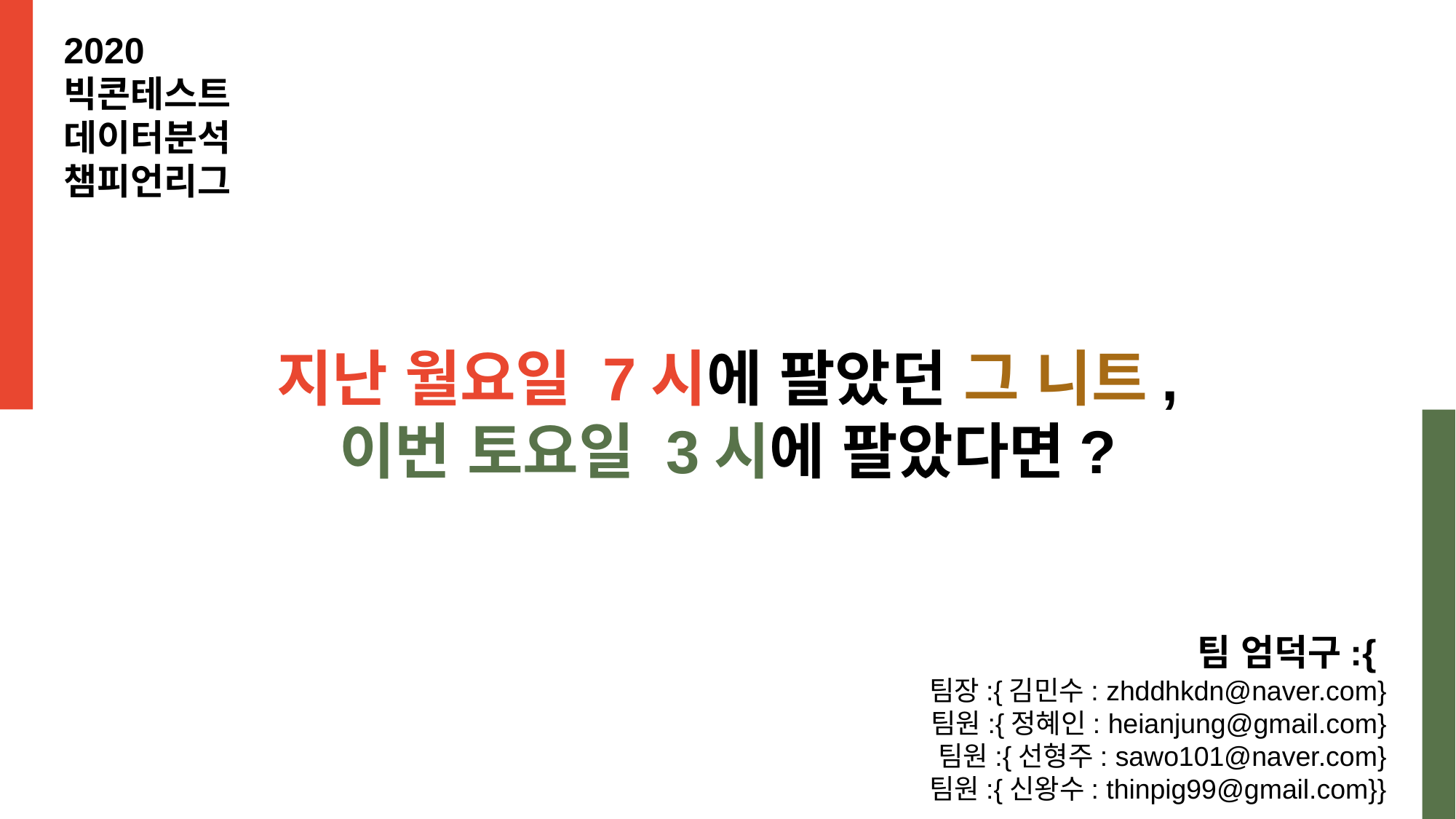

2020
빅콘테스트
데이터분석
챔피언리그
지난 월요일 7시에 팔았던 그 니트,
이번 토요일 3시에 팔았다면?

팀 엄덕구:{
팀장:{김민수: zhddhkdn@naver.com}
팀원:{정혜인: heianjung@gmail.com}
팀원:{선형주: sawo101@naver.com}
팀원:{신왕수: thinpig99@gmail.com}}